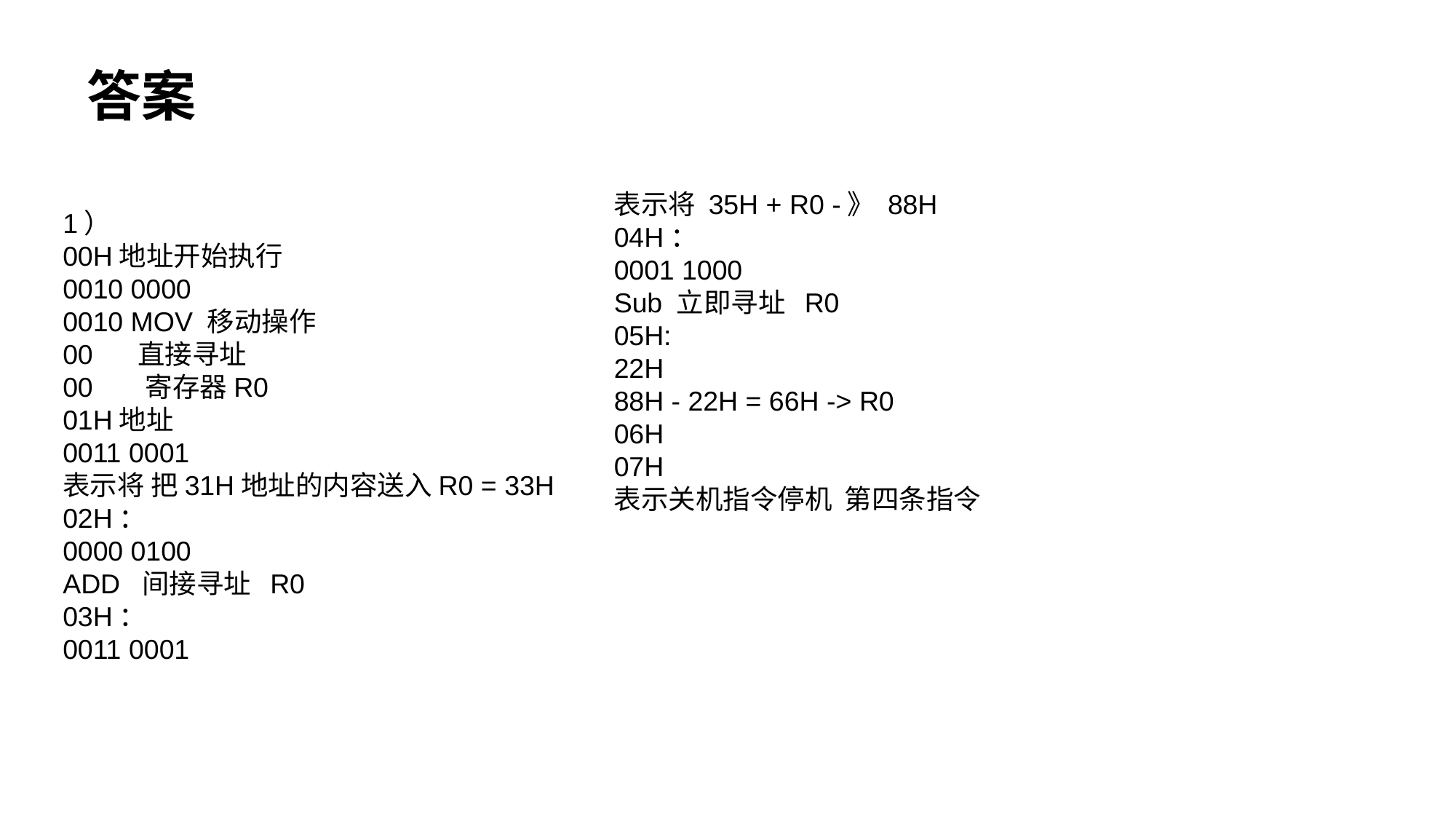

答案
表示将 35H + R0 -》 88H
04H：
0001 1000
Sub 立即寻址  R0
05H:
22H
88H - 22H = 66H -> R0
06H
07H
表示关机指令停机  第四条指令
1）
00H地址开始执行
0010 0000
0010 MOV 移动操作
00     直接寻址
00      寄存器R0
01H地址
0011 0001
表示将 把31H地址的内容送入R0 = 33H
02H：
0000 0100
ADD  间接寻址  R0
03H：
0011 0001